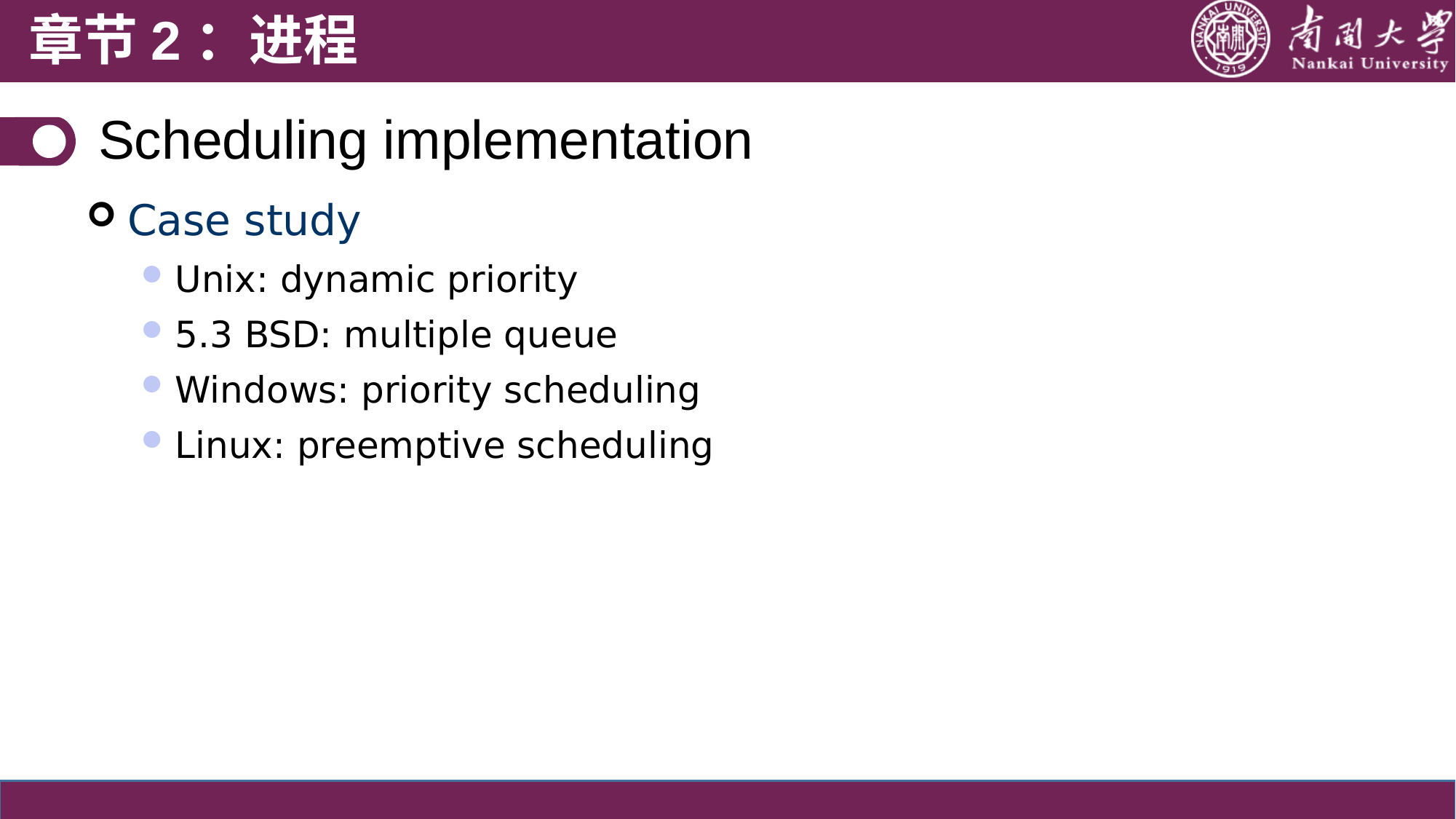

章节2：进程
Scheduling implementation

Case study
Unix: dynamic priority
5.3 BSD: multiple queue
Windows: priority scheduling
Linux: preemptive scheduling